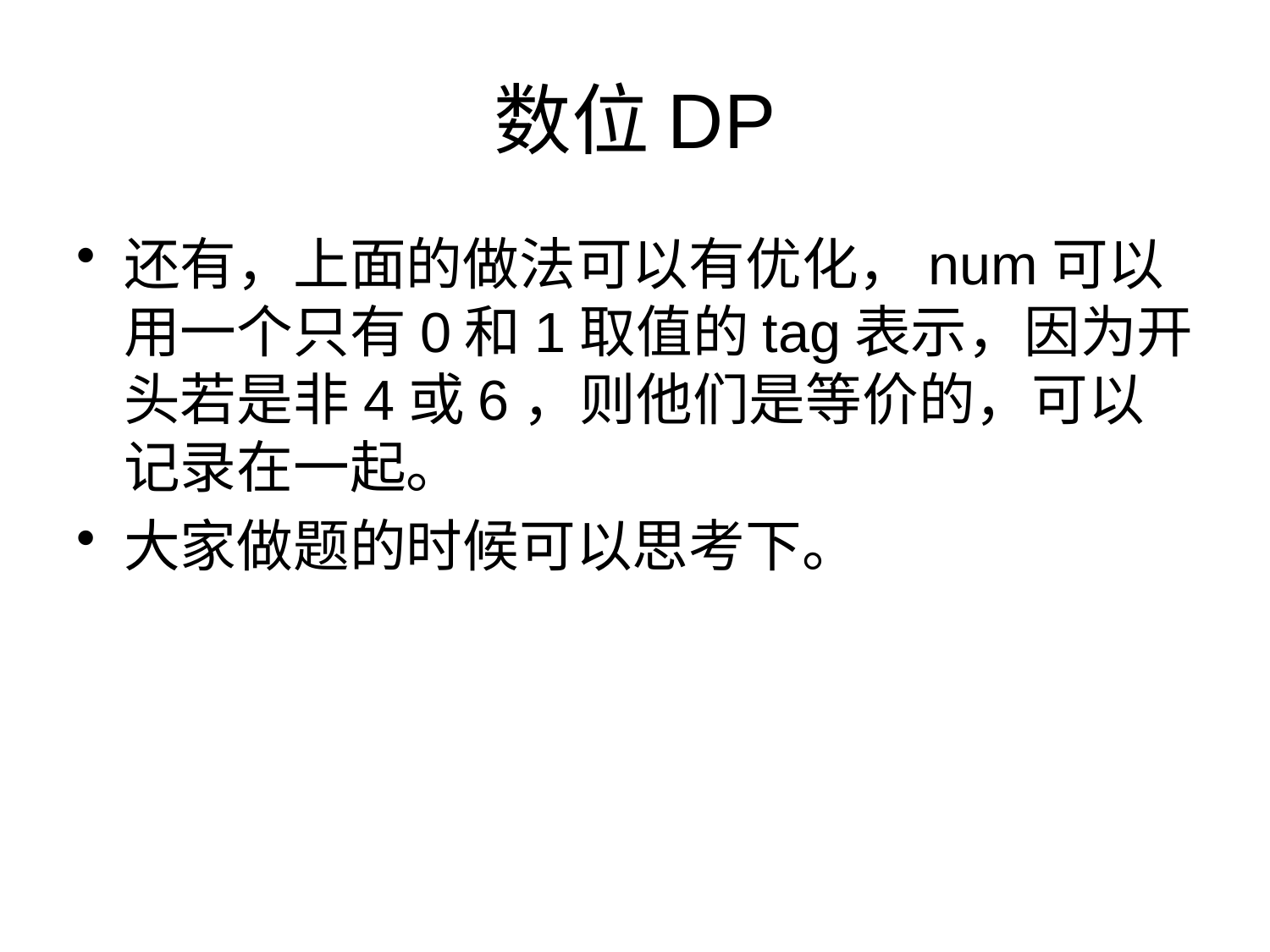

# 数位DP
还有，上面的做法可以有优化，num可以用一个只有0和1取值的tag表示，因为开头若是非4或6，则他们是等价的，可以记录在一起。
大家做题的时候可以思考下。